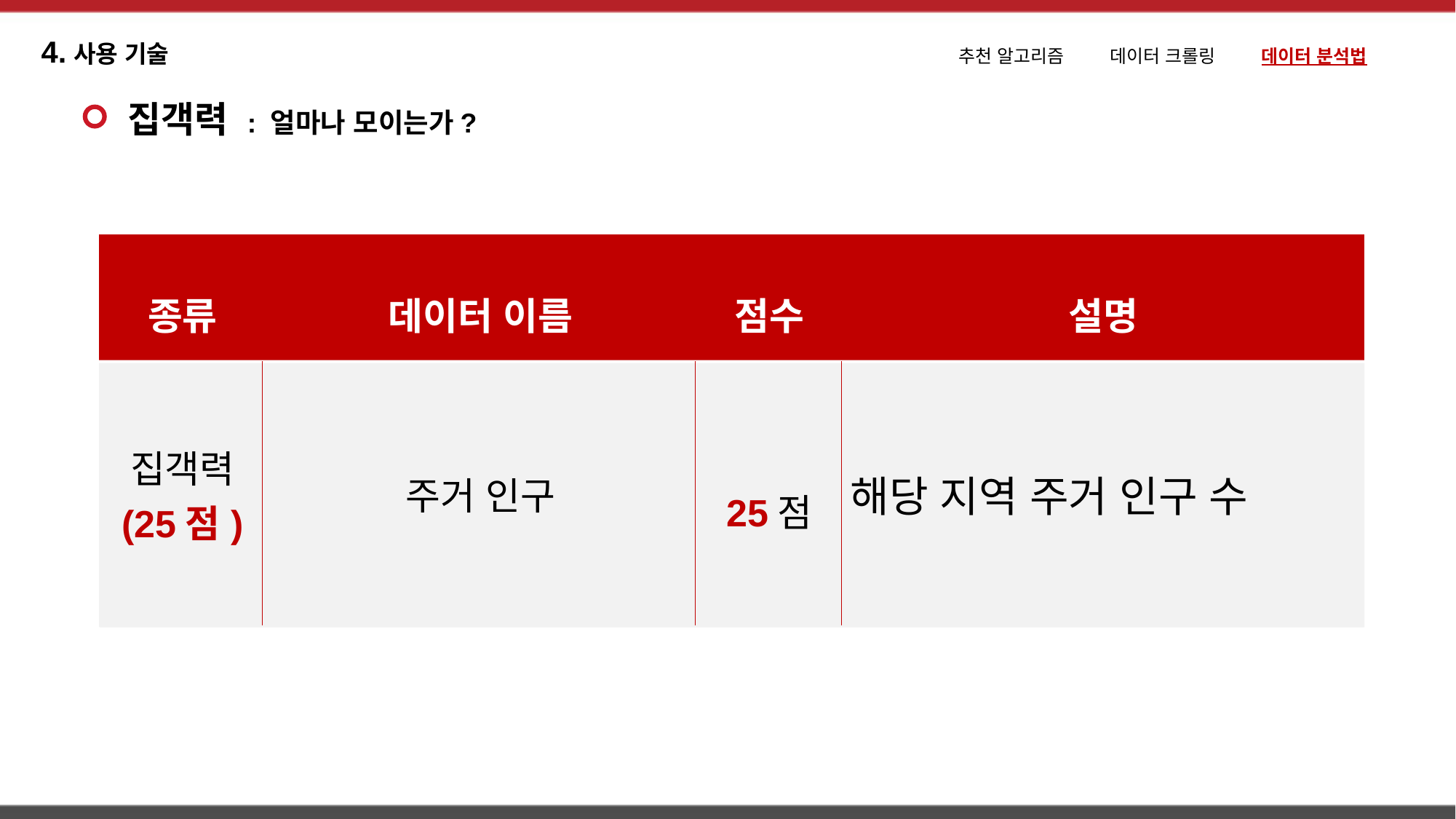

4.사용 기술
추천 알고리즘         데이터 크롤링         데이터 분석법
집객력 : 얼마나 모이는가?

| 종류 | 데이터 이름 | 점수 | 설명 |
| --- | --- | --- | --- |
| 집객력 (25점) | 주거 인구 | 25점 | 해당 지역 주거 인구 수 |